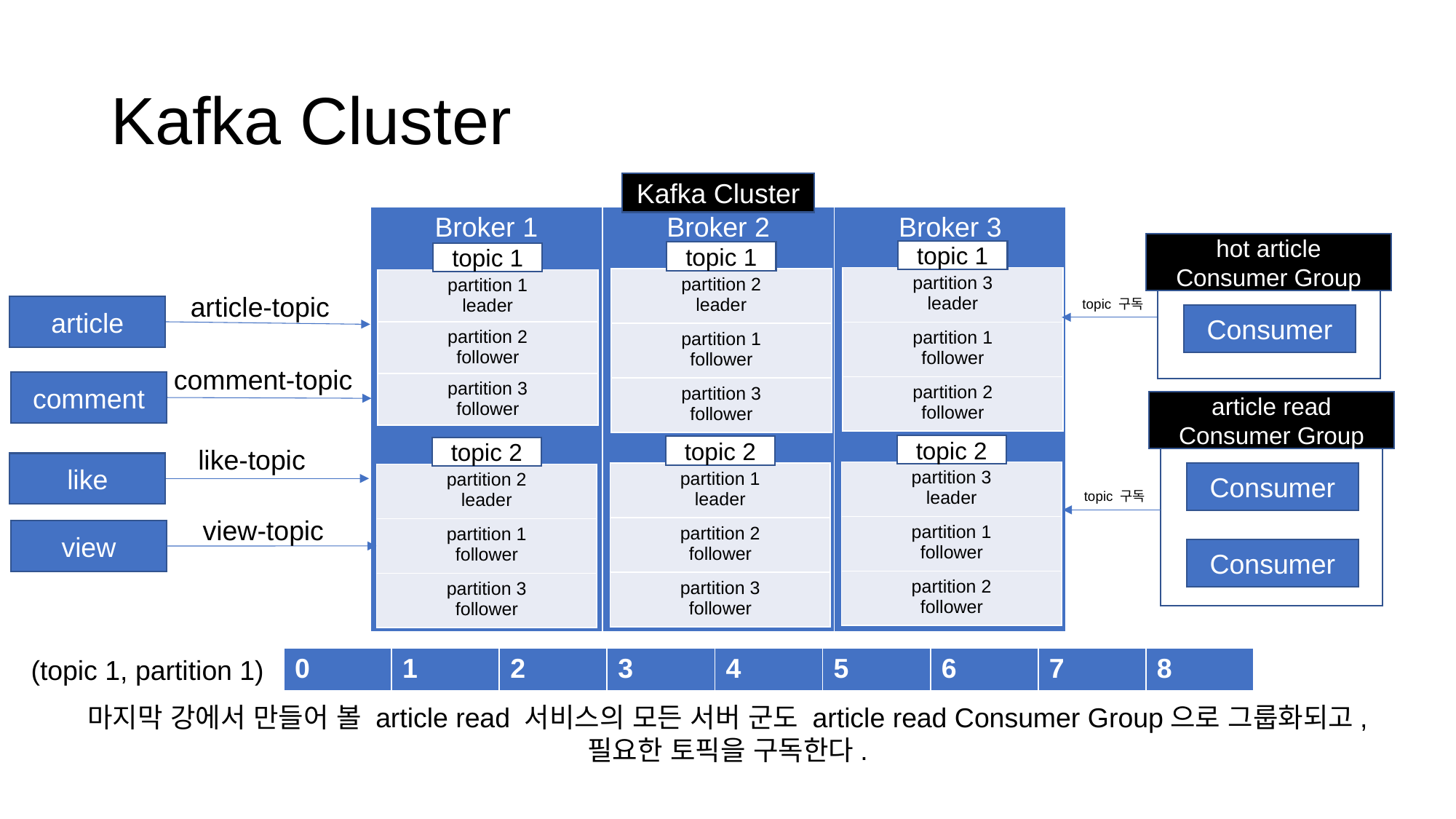

# Kafka Cluster
Kafka Cluster
| Broker 1 | Broker 2 | Broker 3 |
| --- | --- | --- |
hot article
Consumer Group
topic 1
topic 1
topic 1

| partition 3 leader |
| --- |
| partition 1 follower |
| partition 2 follower |
| partition 2 leader |
| --- |
| partition 1 follower |
| partition 3 follower |
| partition 1 leader |
| --- |
| partition 2 follower |
| partition 3 follower |
article-topic
topic 구독
article
Consumer
comment-topic
comment
article read
Consumer Group

topic 2
topic 2
topic 2
like-topic
like
| partition 3 leader |
| --- |
| partition 1 follower |
| partition 2 follower |
| partition 1 leader |
| --- |
| partition 2 follower |
| partition 3 follower |
Consumer
| partition 2 leader |
| --- |
| partition 1 follower |
| partition 3 follower |
topic 구독
view-topic
view
Consumer
(topic 1, partition 1)
| 0 | 1 | 2 | 3 | 4 | 5 | 6 | 7 | 8 |
| --- | --- | --- | --- | --- | --- | --- | --- | --- |
마지막 강에서 만들어 볼 article read 서비스의 모든 서버 군도 article read Consumer Group으로 그룹화되고,
필요한 토픽을 구독한다.